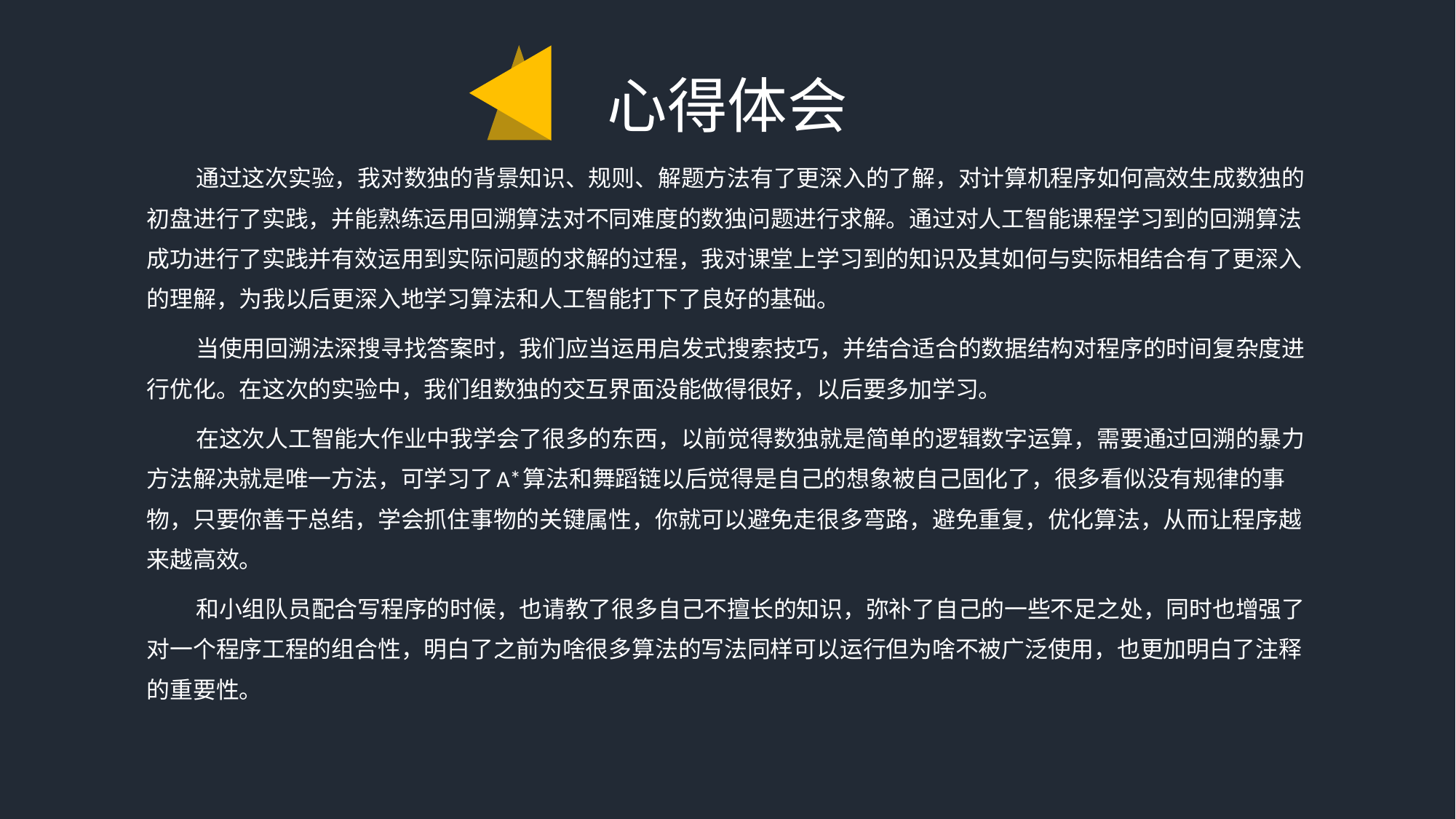

心得体会
通过这次实验，我对数独的背景知识、规则、解题方法有了更深入的了解，对计算机程序如何高效生成数独的初盘进行了实践，并能熟练运用回溯算法对不同难度的数独问题进行求解。通过对人工智能课程学习到的回溯算法成功进行了实践并有效运用到实际问题的求解的过程，我对课堂上学习到的知识及其如何与实际相结合有了更深入的理解，为我以后更深入地学习算法和人工智能打下了良好的基础。
当使用回溯法深搜寻找答案时，我们应当运用启发式搜索技巧，并结合适合的数据结构对程序的时间复杂度进行优化。在这次的实验中，我们组数独的交互界面没能做得很好，以后要多加学习。
在这次人工智能大作业中我学会了很多的东西，以前觉得数独就是简单的逻辑数字运算，需要通过回溯的暴力方法解决就是唯一方法，可学习了A*算法和舞蹈链以后觉得是自己的想象被自己固化了，很多看似没有规律的事物，只要你善于总结，学会抓住事物的关键属性，你就可以避免走很多弯路，避免重复，优化算法，从而让程序越来越高效。
和小组队员配合写程序的时候，也请教了很多自己不擅长的知识，弥补了自己的一些不足之处，同时也增强了对一个程序工程的组合性，明白了之前为啥很多算法的写法同样可以运行但为啥不被广泛使用，也更加明白了注释的重要性。